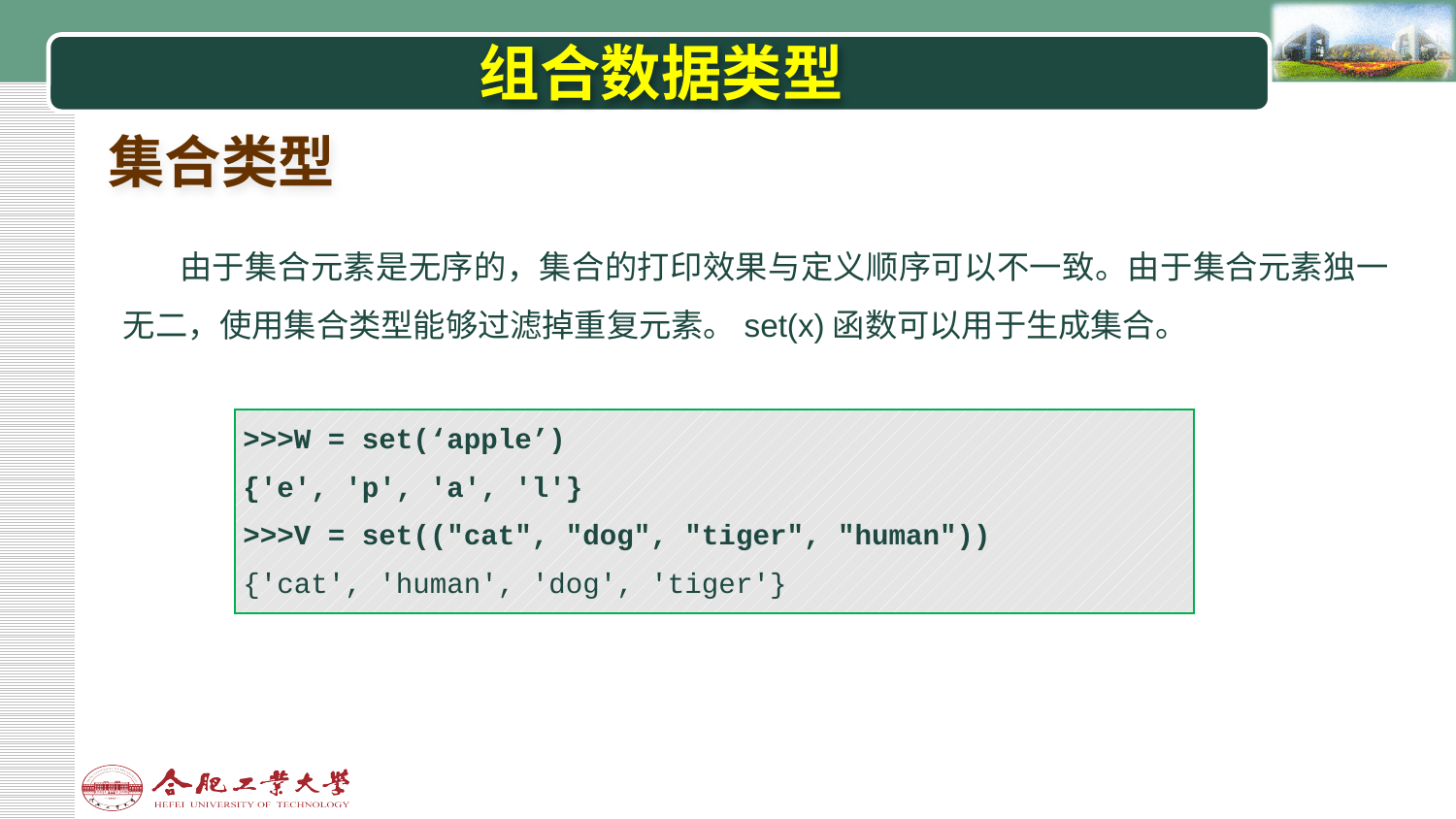

# 组合数据类型
集合类型
由于集合元素是无序的，集合的打印效果与定义顺序可以不一致。由于集合元素独一无二，使用集合类型能够过滤掉重复元素。set(x)函数可以用于生成集合。
| >>>W = set(‘apple’) {'e', 'p', 'a', 'l'} >>>V = set(("cat", "dog", "tiger", "human")) {'cat', 'human', 'dog', 'tiger'} |
| --- |